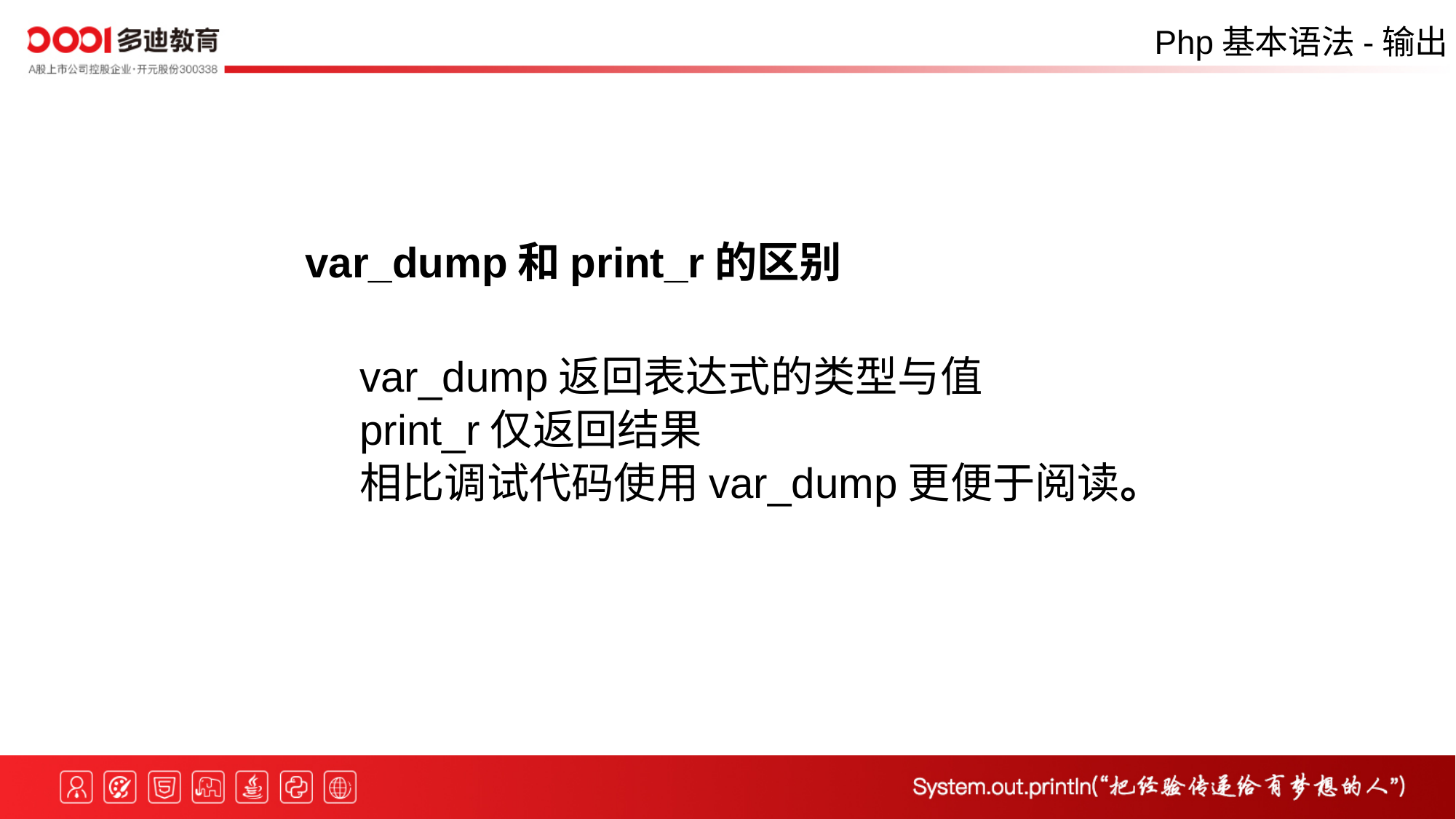

Php基本语法-输出
var_dump和print_r的区别

var_dump返回表达式的类型与值
print_r仅返回结果
相比调试代码使用var_dump更便于阅读。